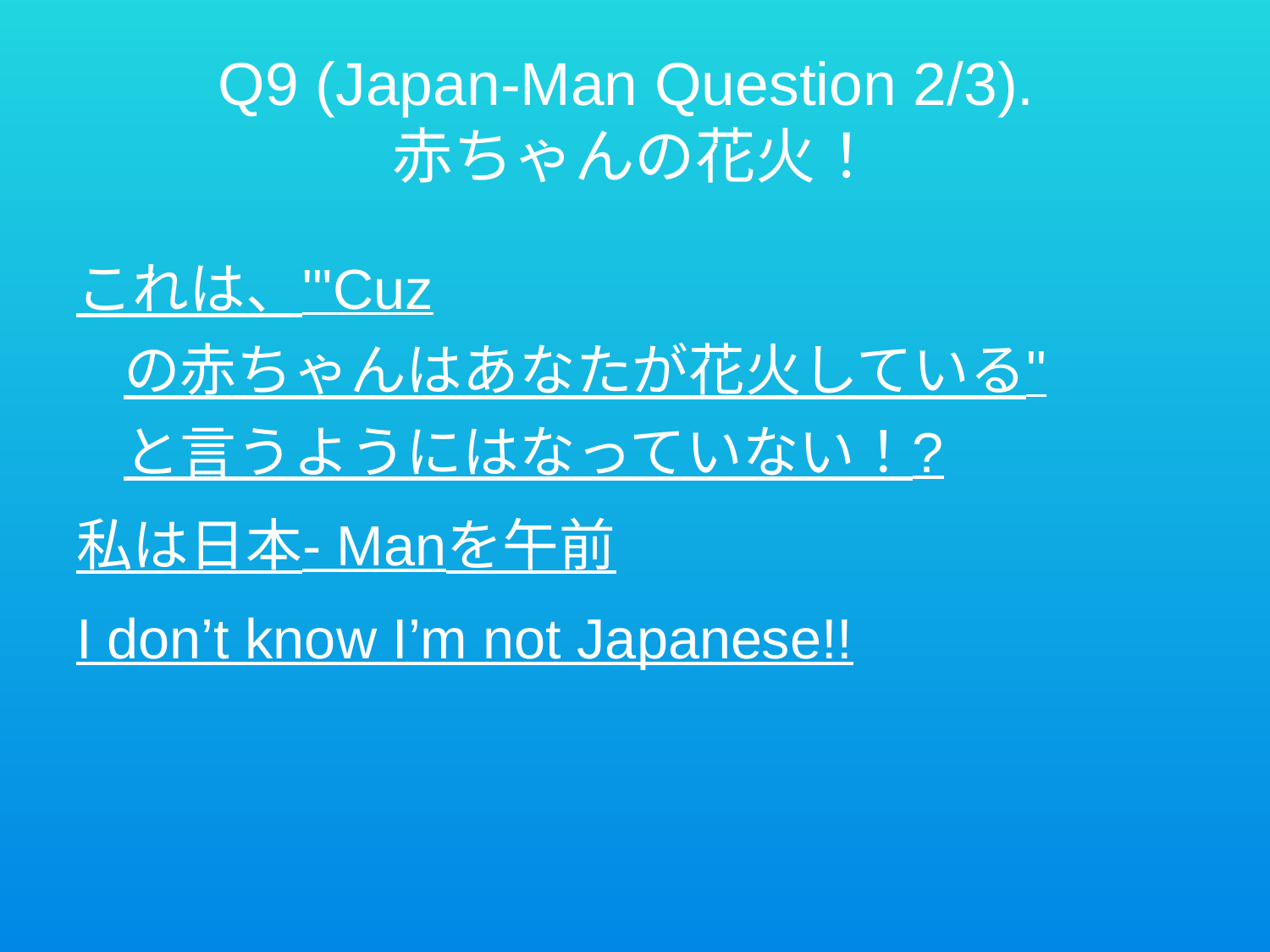

# Q9 (Japan-Man Question 2/3). 赤ちゃんの花火！
これは、"'Cuzの赤ちゃんはあなたが花火している"と言うようにはなっていない！?
私は日本- Manを午前
I don’t know I’m not Japanese!!